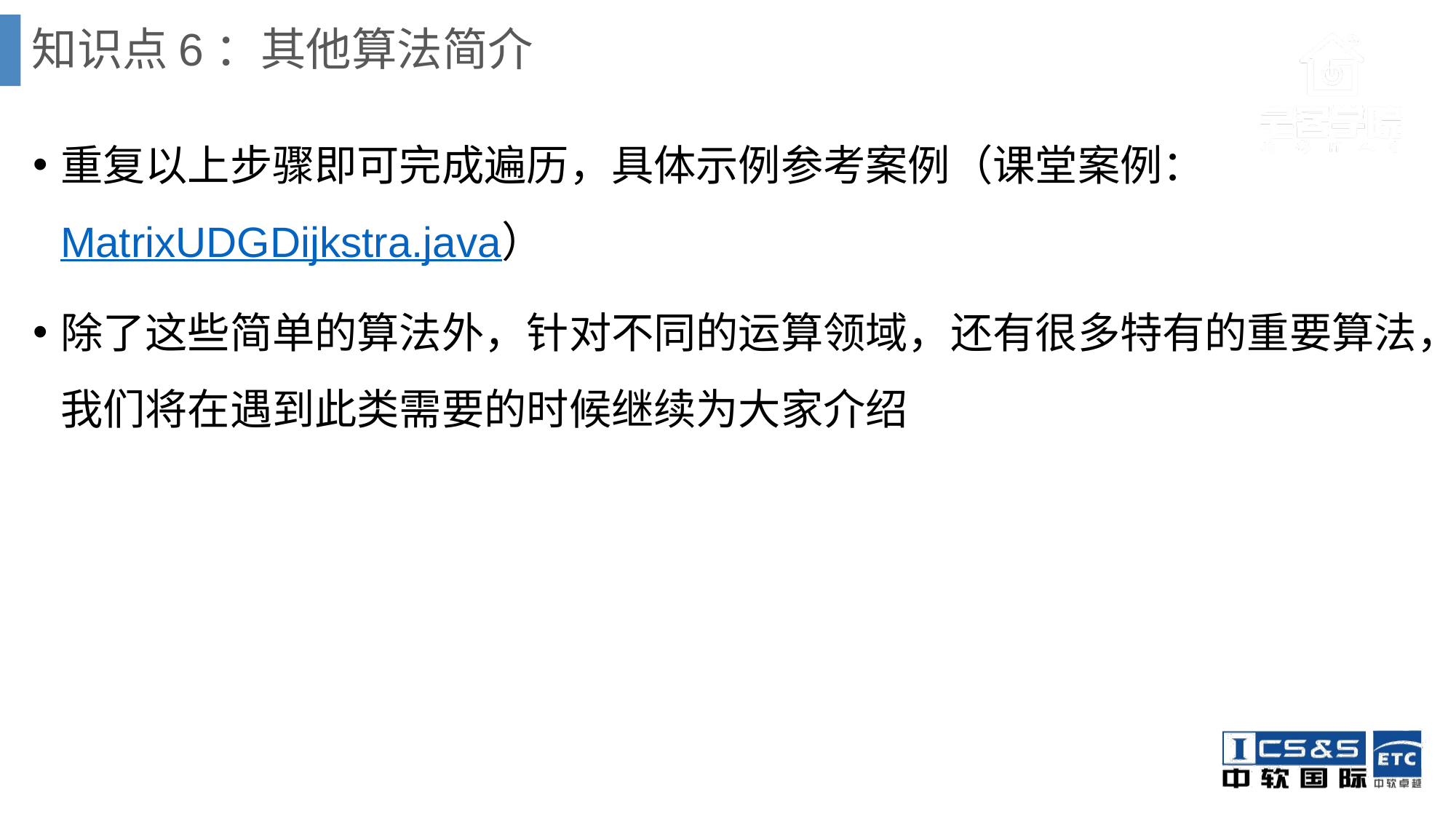

# 知识点6：其他算法简介
重复以上步骤即可完成遍历，具体示例参考案例（课堂案例：MatrixUDGDijkstra.java）
除了这些简单的算法外，针对不同的运算领域，还有很多特有的重要算法，我们将在遇到此类需要的时候继续为大家介绍